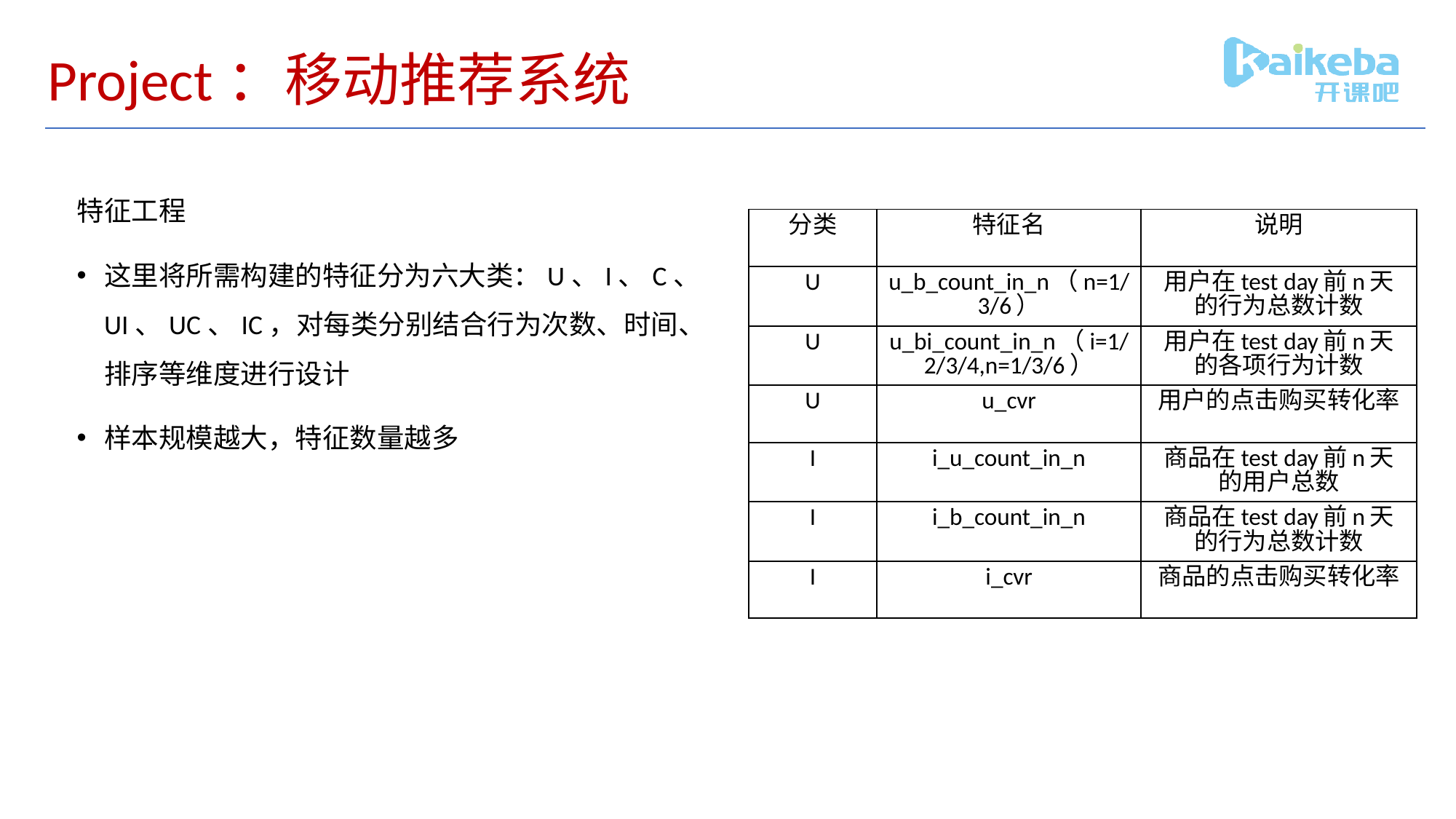

# Project：移动推荐系统
特征工程
这里将所需构建的特征分为六大类：U、I、C、UI、UC、IC，对每类分别结合行为次数、时间、排序等维度进行设计
样本规模越大，特征数量越多

| 分类 | 特征名 | 说明 |
| --- | --- | --- |
| U | u\_b\_count\_in\_n（n=1/3/6） | 用户在test day前n天的行为总数计数 |
| U | u\_bi\_count\_in\_n（i=1/2/3/4,n=1/3/6） | 用户在test day前n天的各项行为计数 |
| U | u\_cvr | 用户的点击购买转化率 |
| I | i\_u\_count\_in\_n | 商品在test day前n天的用户总数 |
| I | i\_b\_count\_in\_n | 商品在test day前n天的行为总数计数 |
| I | i\_cvr | 商品的点击购买转化率 |